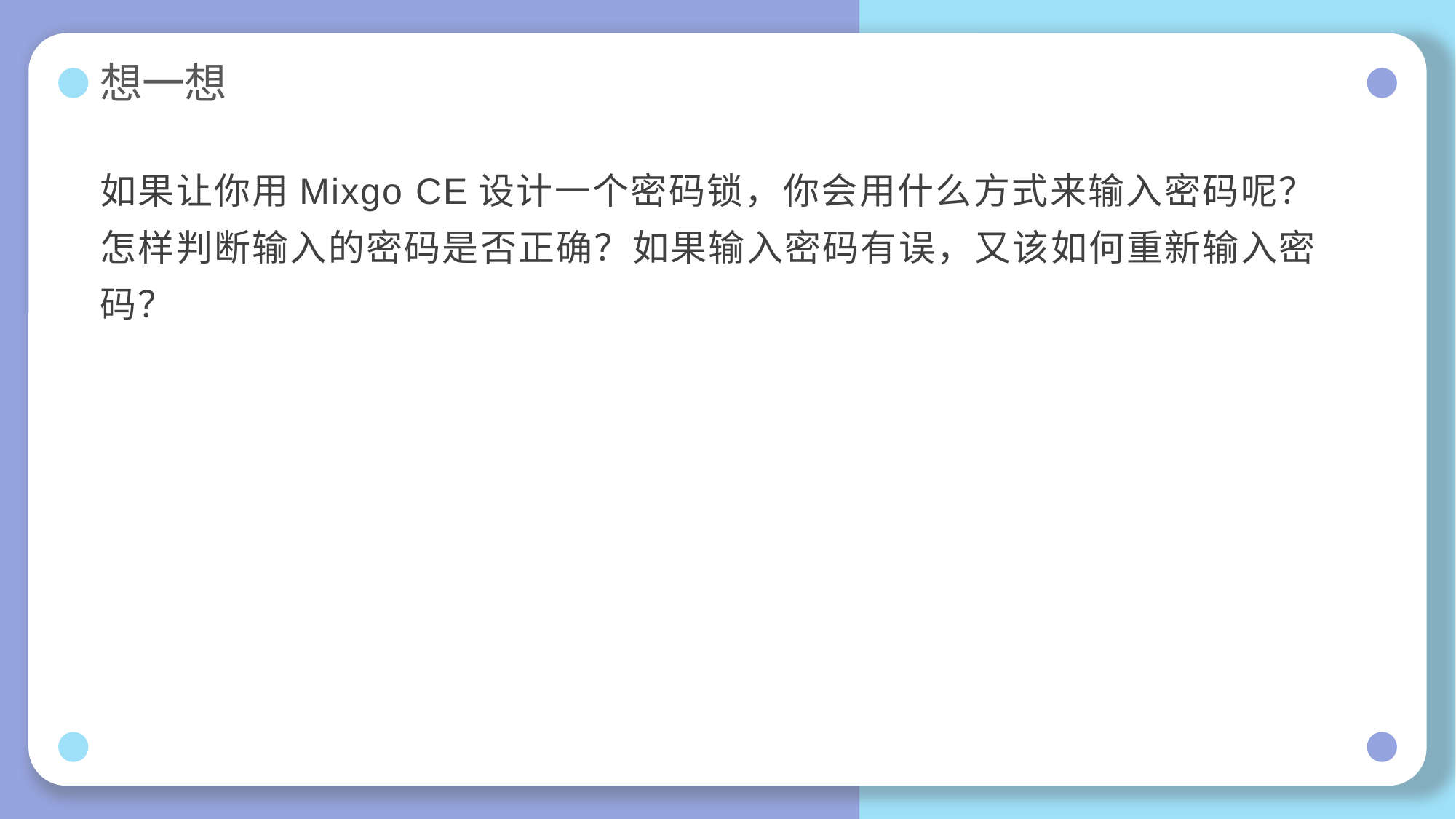

# 想一想
如果让你用Mixgo CE设计一个密码锁，你会用什么方式来输入密码呢？怎样判断输入的密码是否正确？如果输入密码有误，又该如何重新输入密码？